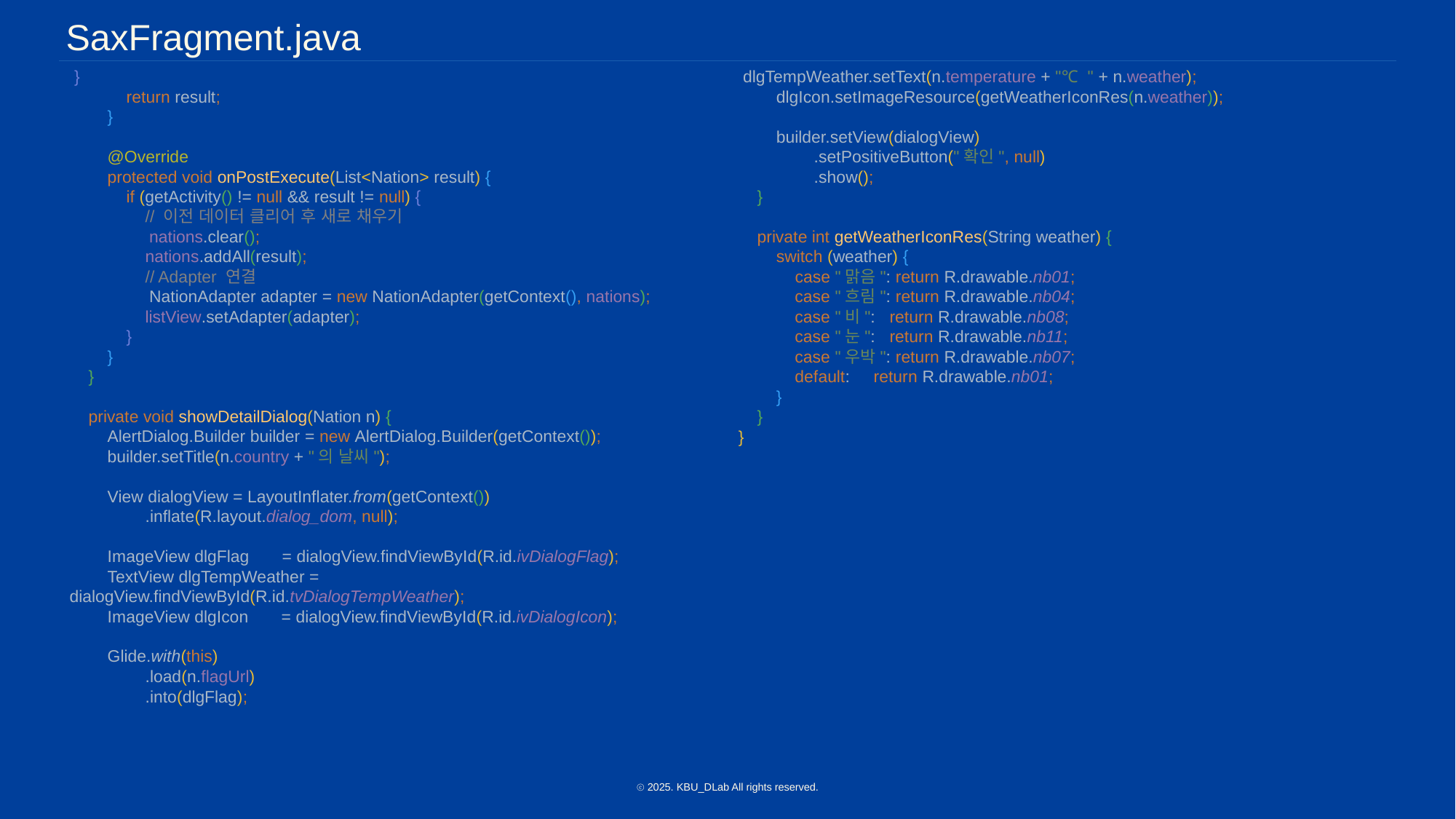

SaxFragment.java
 }
            return result;
        }
        @Override
        protected void onPostExecute(List<Nation> result) {
            if (getActivity() != null && result != null) {
                // 이전 데이터 클리어 후 새로 채우기
                nations.clear();
                nations.addAll(result);
                // Adapter 연결
                NationAdapter adapter = new NationAdapter(getContext(), nations);
                listView.setAdapter(adapter);
            }
        }
    }
    private void showDetailDialog(Nation n) {
        AlertDialog.Builder builder = new AlertDialog.Builder(getContext());
        builder.setTitle(n.country + "의 날씨");
        View dialogView = LayoutInflater.from(getContext())
                .inflate(R.layout.dialog_dom, null);
        ImageView dlgFlag       = dialogView.findViewById(R.id.ivDialogFlag);
        TextView dlgTempWeather = dialogView.findViewById(R.id.tvDialogTempWeather);
        ImageView dlgIcon       = dialogView.findViewById(R.id.ivDialogIcon);
        Glide.with(this)
                .load(n.flagUrl)
                .into(dlgFlag);
 dlgTempWeather.setText(n.temperature + "℃  " + n.weather);
        dlgIcon.setImageResource(getWeatherIconRes(n.weather));
        builder.setView(dialogView)
                .setPositiveButton("확인", null)
                .show();
    }
    private int getWeatherIconRes(String weather) {
        switch (weather) {
            case "맑음": return R.drawable.nb01;
            case "흐림": return R.drawable.nb04;
            case "비":   return R.drawable.nb08;
            case "눈":   return R.drawable.nb11;
            case "우박": return R.drawable.nb07;
            default:     return R.drawable.nb01;
        }
    }
}